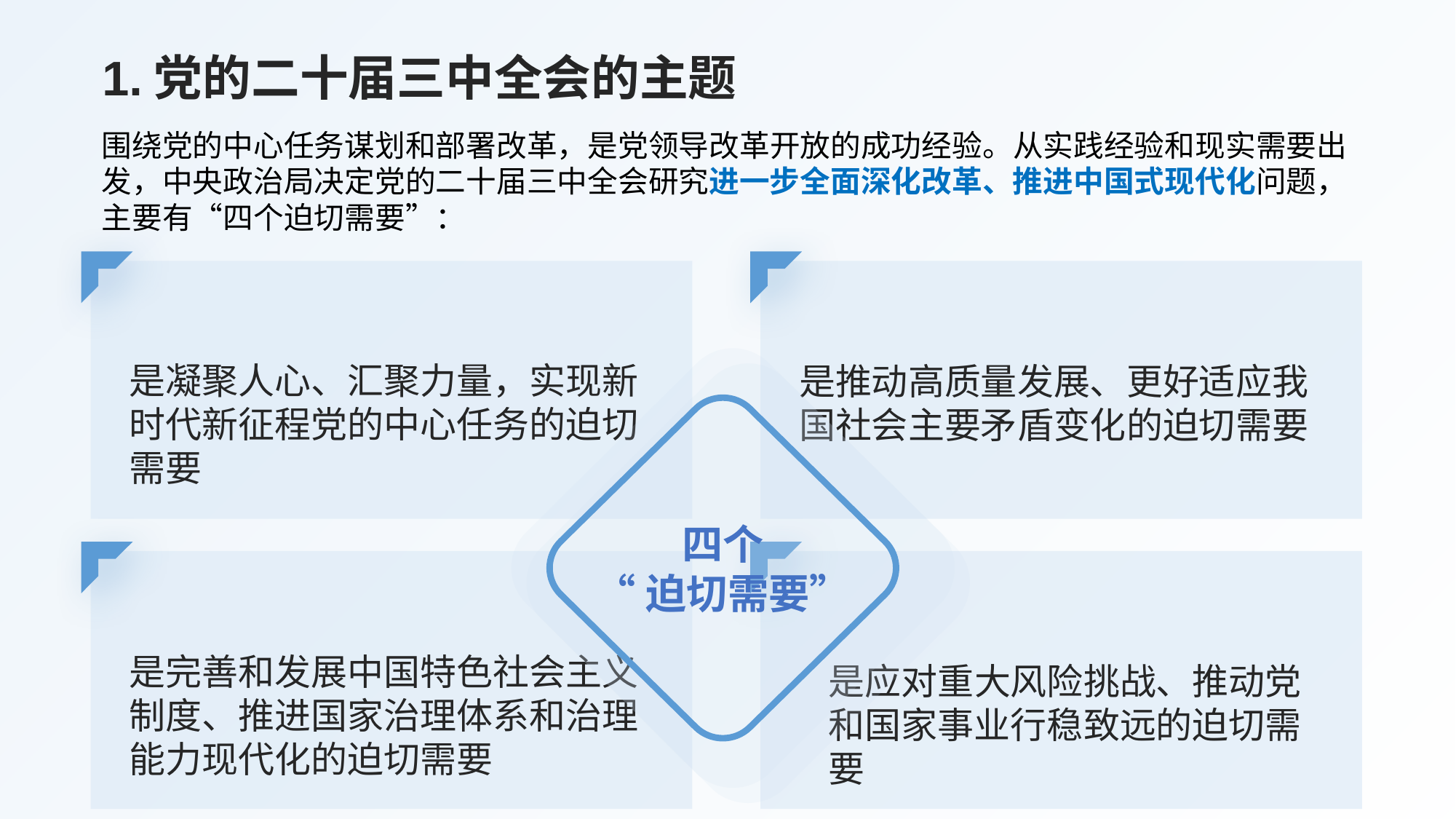

1.党的二十届三中全会的主题
围绕党的中心任务谋划和部署改革，是党领导改革开放的成功经验。从实践经验和现实需要出发，中央政治局决定党的二十届三中全会研究进一步全面深化改革、推进中国式现代化问题，主要有“四个迫切需要”：

是凝聚人心、汇聚力量，实现新时代新征程党的中心任务的迫切需要
是推动高质量发展、更好适应我国社会主要矛盾变化的迫切需要

四个
“迫切需要”

是完善和发展中国特色社会主义制度、推进国家治理体系和治理能力现代化的迫切需要
是应对重大风险挑战、推动党和国家事业行稳致远的迫切需要